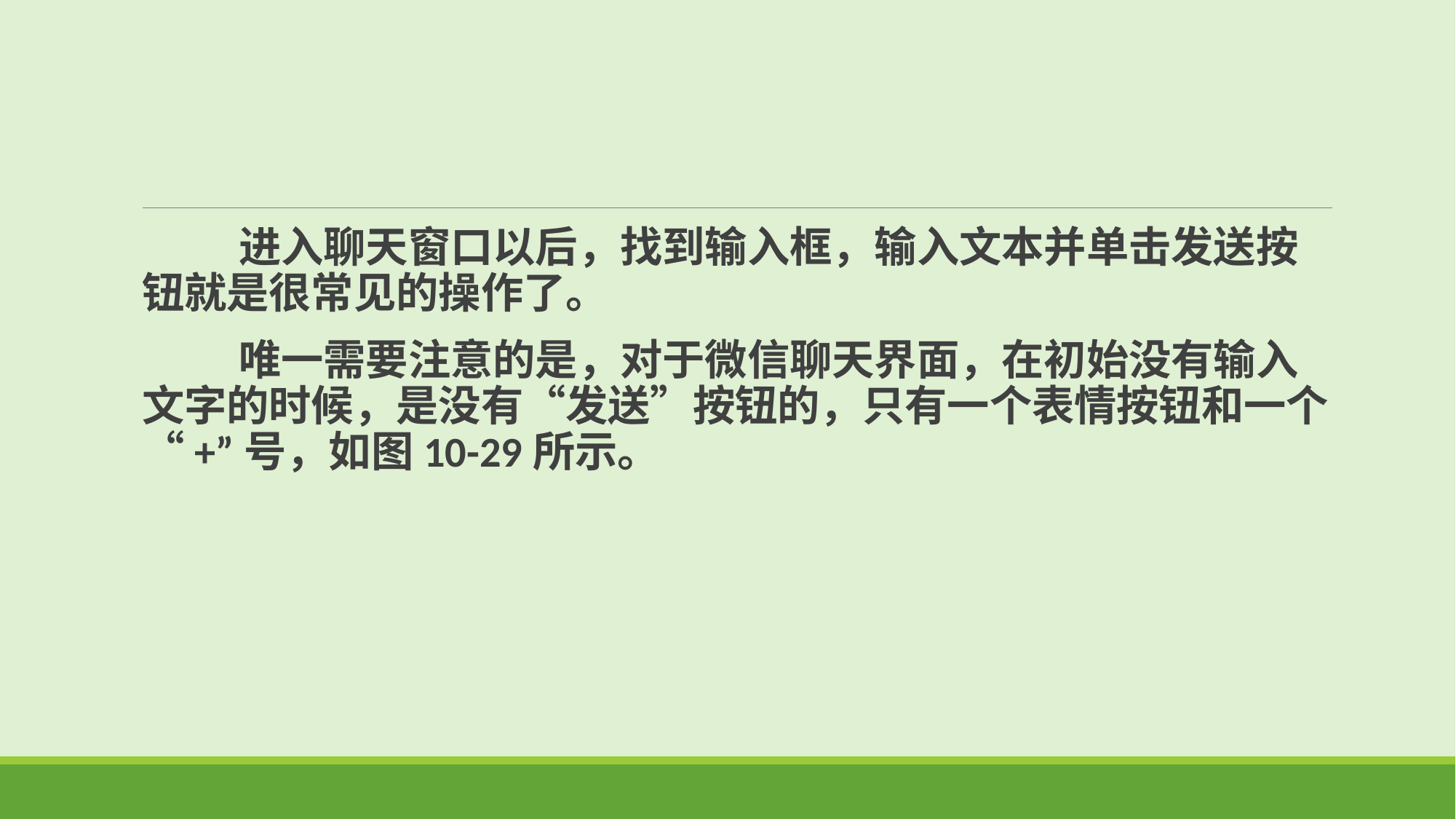

进入聊天窗口以后，找到输入框，输入文本并单击发送按钮就是很常见的操作了。
         唯一需要注意的是，对于微信聊天界面，在初始没有输入文字的时候，是没有“发送”按钮的，只有一个表情按钮和一个“+”号，如图10-29所示。